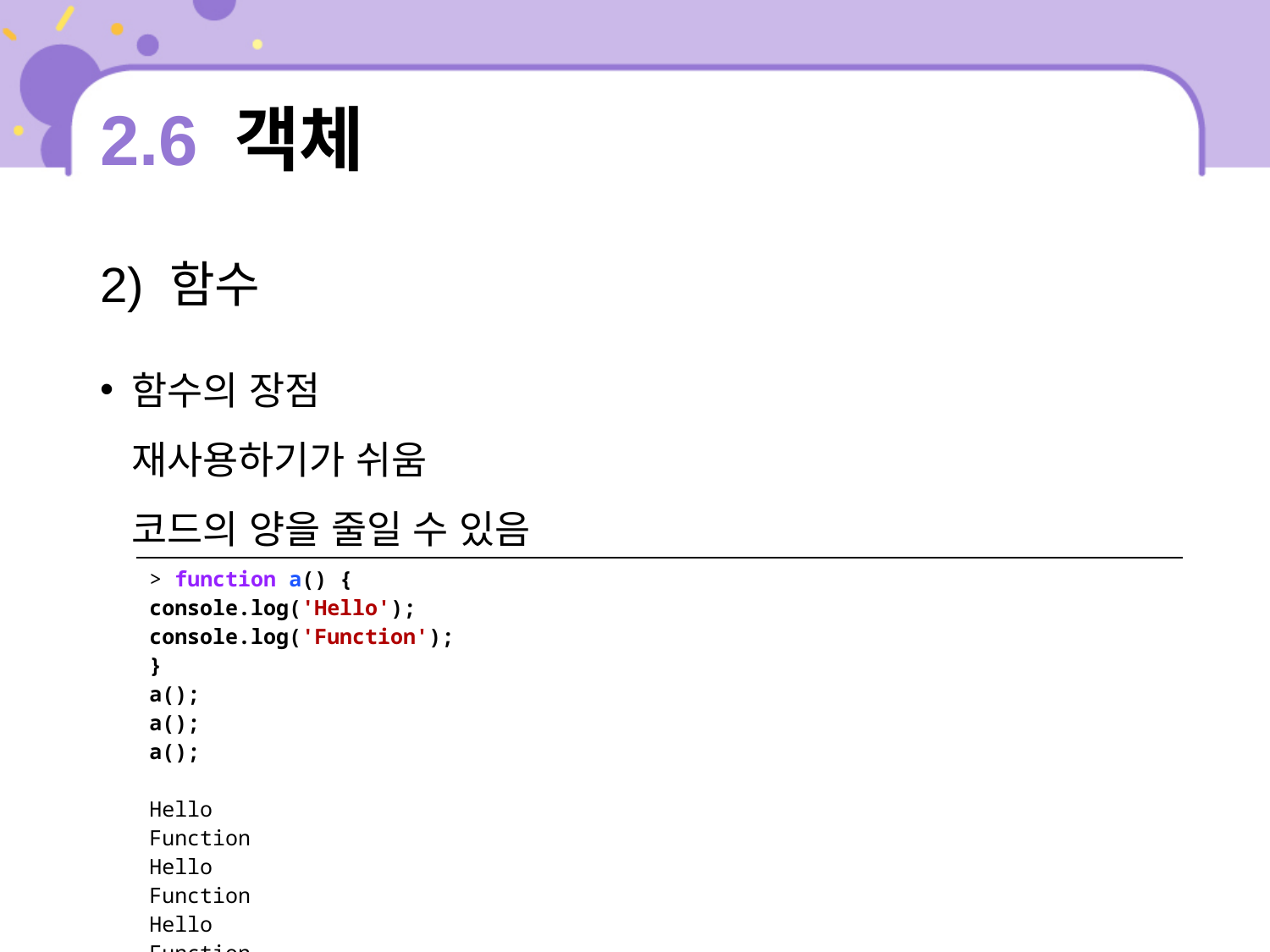

# 2.6 객체
2) 함수
함수의 장점
재사용하기가 쉬움
코드의 양을 줄일 수 있음
| > function a() { console.log('Hello'); console.log('Function'); } a(); a(); a(); Hello Function Hello Function Hello Function |
| --- |